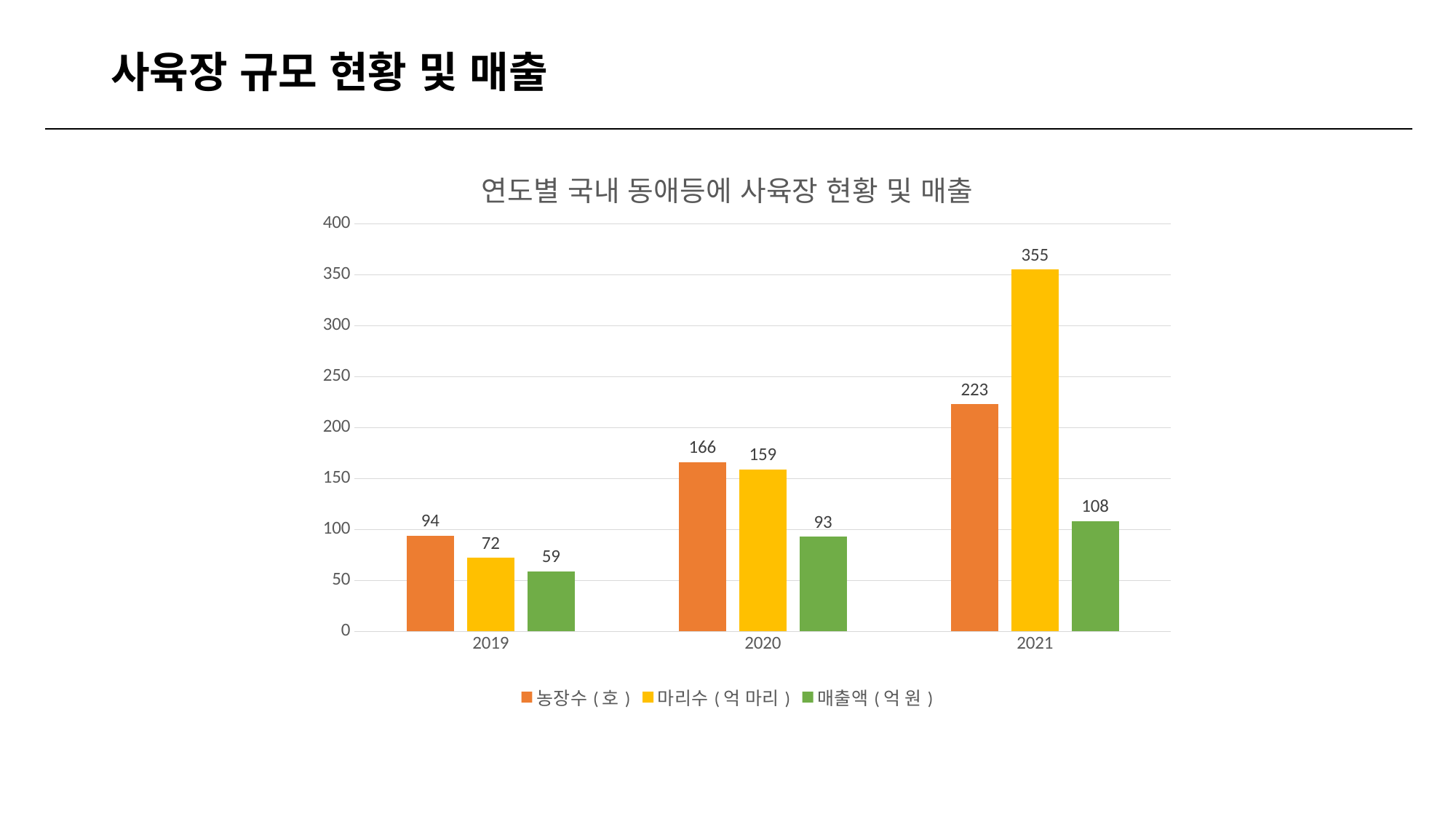

# 사육장 규모 현황 및 매출

### Chart: 연도별 국내 동애등에 사육장 현황 및 매출

| Category | 농장수(호) | 마리수(억 마리) | 매출액(억 원) |
|---|---|---|---|
| 2019 | 94.0 | 72.0 | 59.0 |
| 2020 | 166.0 | 159.0 | 93.0 |
| 2021 | 223.0 | 355.0 | 108.0 |